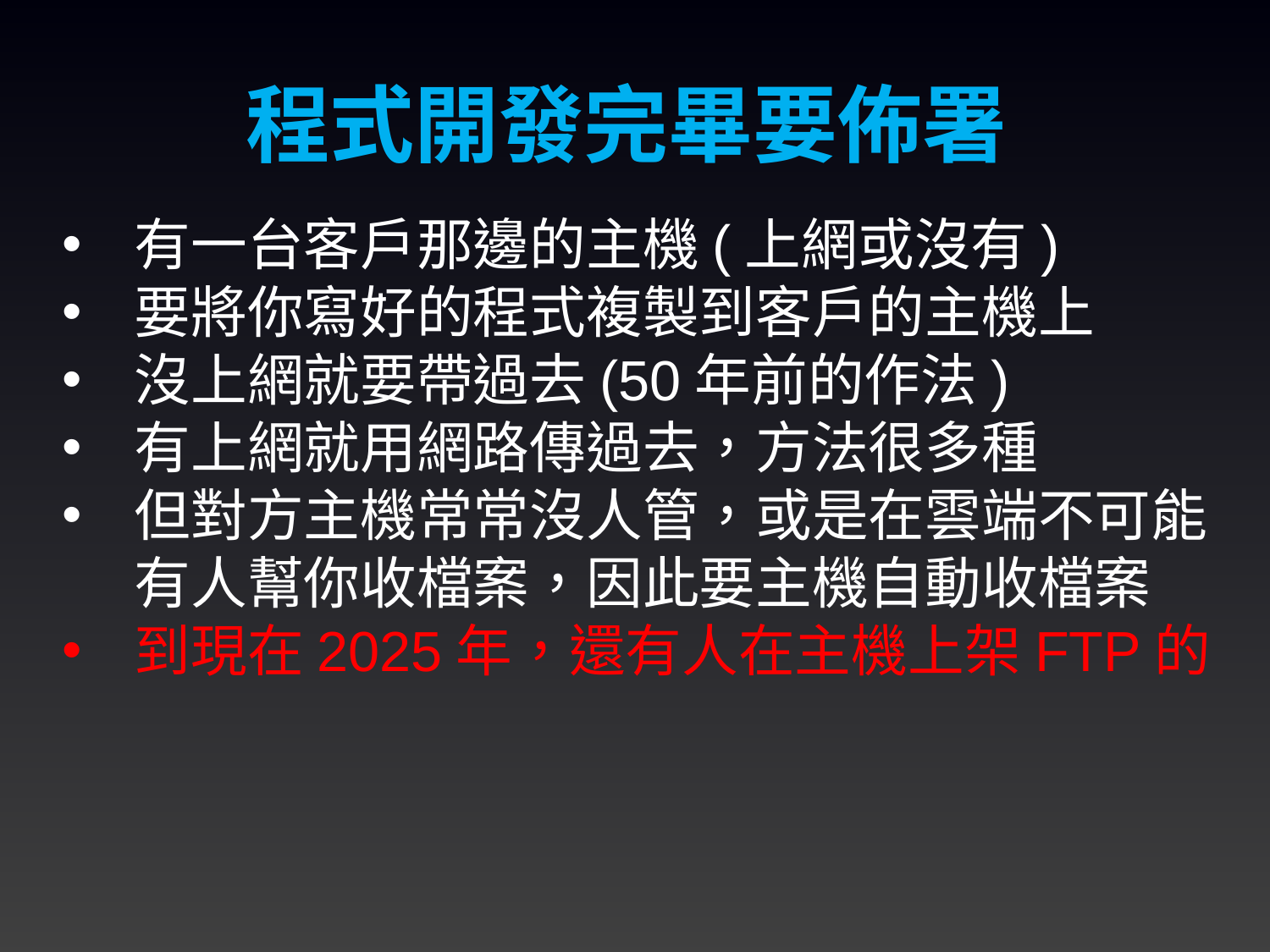

程式開發完畢要佈署
有一台客戶那邊的主機(上網或沒有)
要將你寫好的程式複製到客戶的主機上
沒上網就要帶過去(50年前的作法)
有上網就用網路傳過去，方法很多種
但對方主機常常沒人管，或是在雲端不可能有人幫你收檔案，因此要主機自動收檔案
到現在2025年，還有人在主機上架FTP的